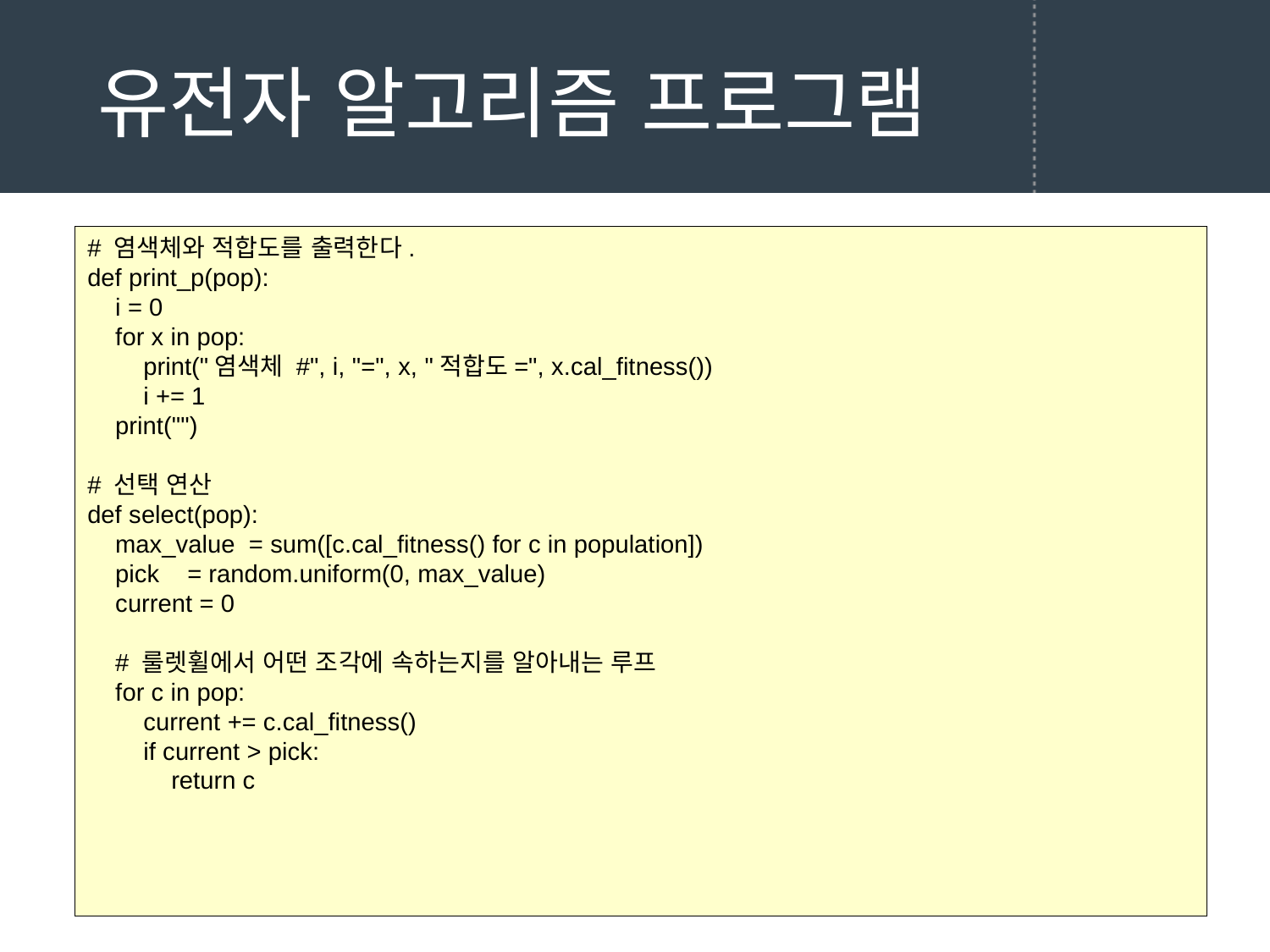

# 유전자 알고리즘 프로그램
# 염색체와 적합도를 출력한다.
def print_p(pop):
    i = 0
    for x in pop:
        print("염색체 #", i, "=", x, "적합도=", x.cal_fitness())
        i += 1
    print("")

# 선택 연산
def select(pop):
    max_value  = sum([c.cal_fitness() for c in population])
    pick    = random.uniform(0, max_value)
    current = 0

    # 룰렛휠에서 어떤 조각에 속하는지를 알아내는 루프
    for c in pop:
        current += c.cal_fitness()
        if current > pick:
            return c